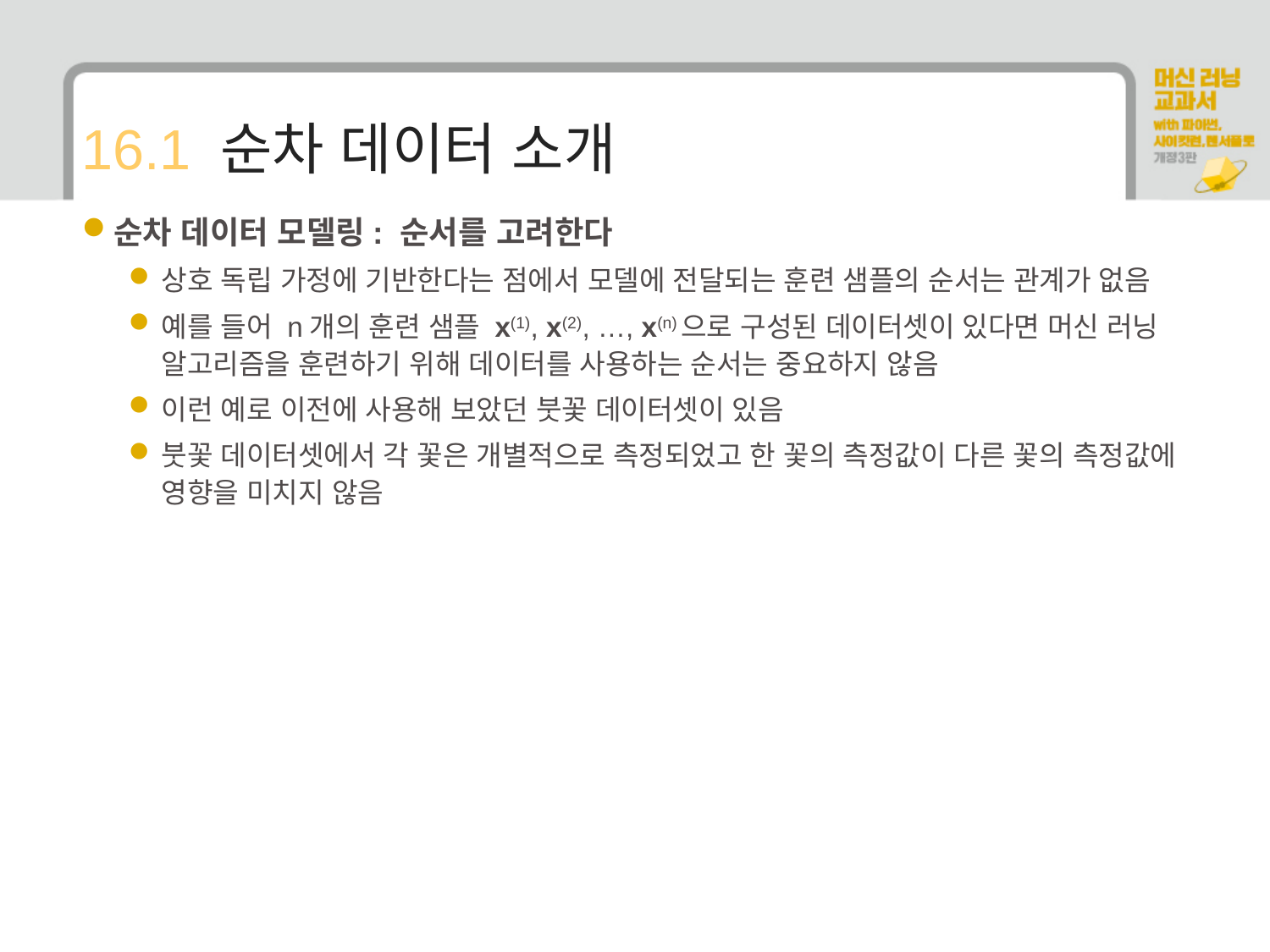

# 16.1 순차 데이터 소개
순차 데이터 모델링: 순서를 고려한다
상호 독립 가정에 기반한다는 점에서 모델에 전달되는 훈련 샘플의 순서는 관계가 없음
예를 들어 n개의 훈련 샘플 x(1), x(2), …, x(n)으로 구성된 데이터셋이 있다면 머신 러닝 알고리즘을 훈련하기 위해 데이터를 사용하는 순서는 중요하지 않음
이런 예로 이전에 사용해 보았던 붓꽃 데이터셋이 있음
붓꽃 데이터셋에서 각 꽃은 개별적으로 측정되었고 한 꽃의 측정값이 다른 꽃의 측정값에 영향을 미치지 않음